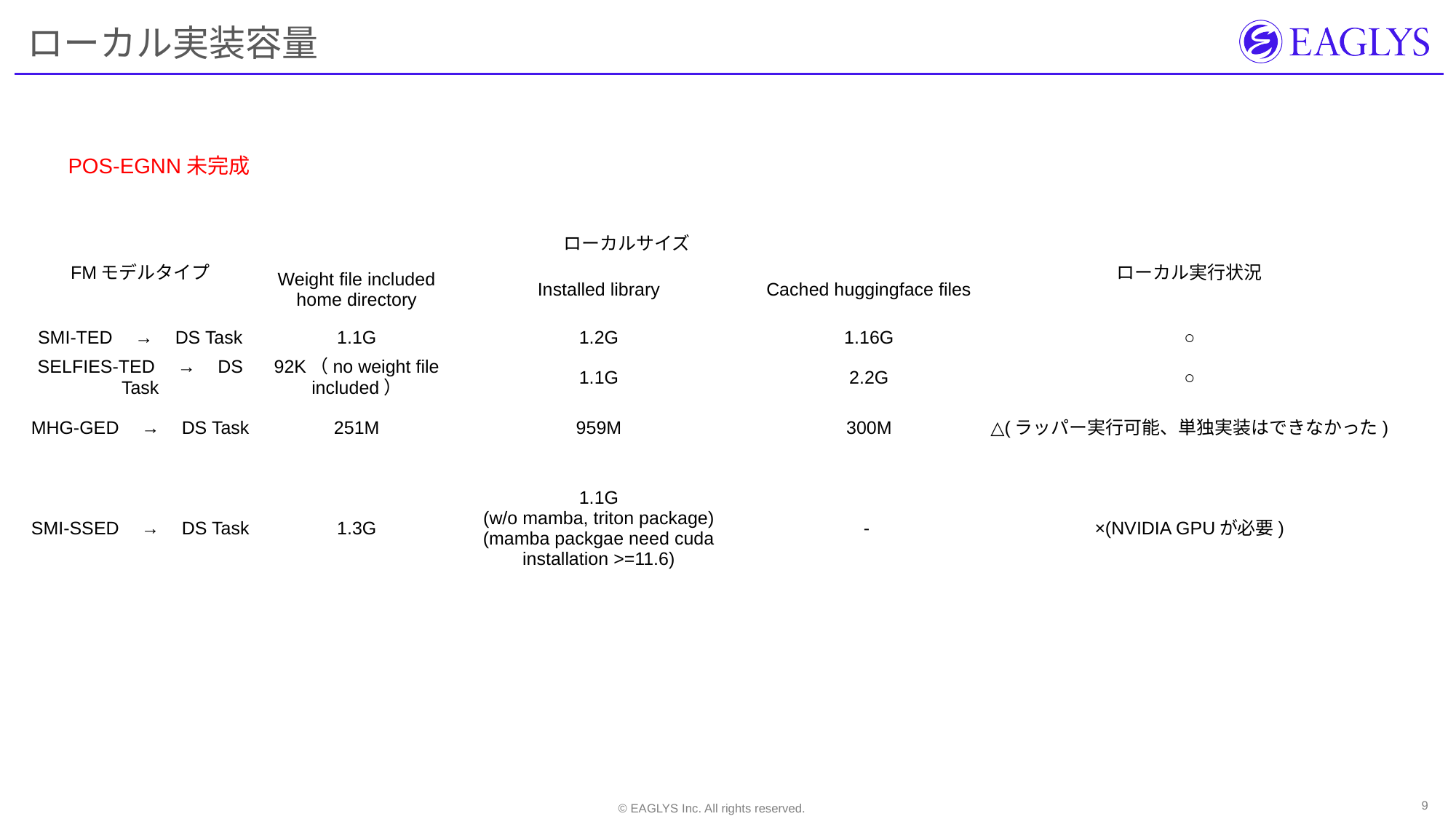

# ローカル実装容量
POS-EGNN未完成
| FMモデルタイプ | ローカルサイズ |  |  | ローカル実行状況 |
| --- | --- | --- | --- | --- |
|  | Weight file included home directory | Installed library | Cached huggingface files |  |
| SMI-TED　→　DS Task | 1.1G | 1.2G | 1.16G | ○ |
| SELFIES-TED　→　DS Task | 92K（no weight file included） | 1.1G | 2.2G | ○ |
| MHG-GED　→　DS Task | 251M | 959M | 300M | △(ラッパー実行可能、単独実装はできなかった) |
| SMI-SSED　→　DS Task | 1.3G | 1.1G (w/o mamba, triton package) (mamba packgae need cuda installation >=11.6) | - | ×(NVIDIA GPUが必要) |
9